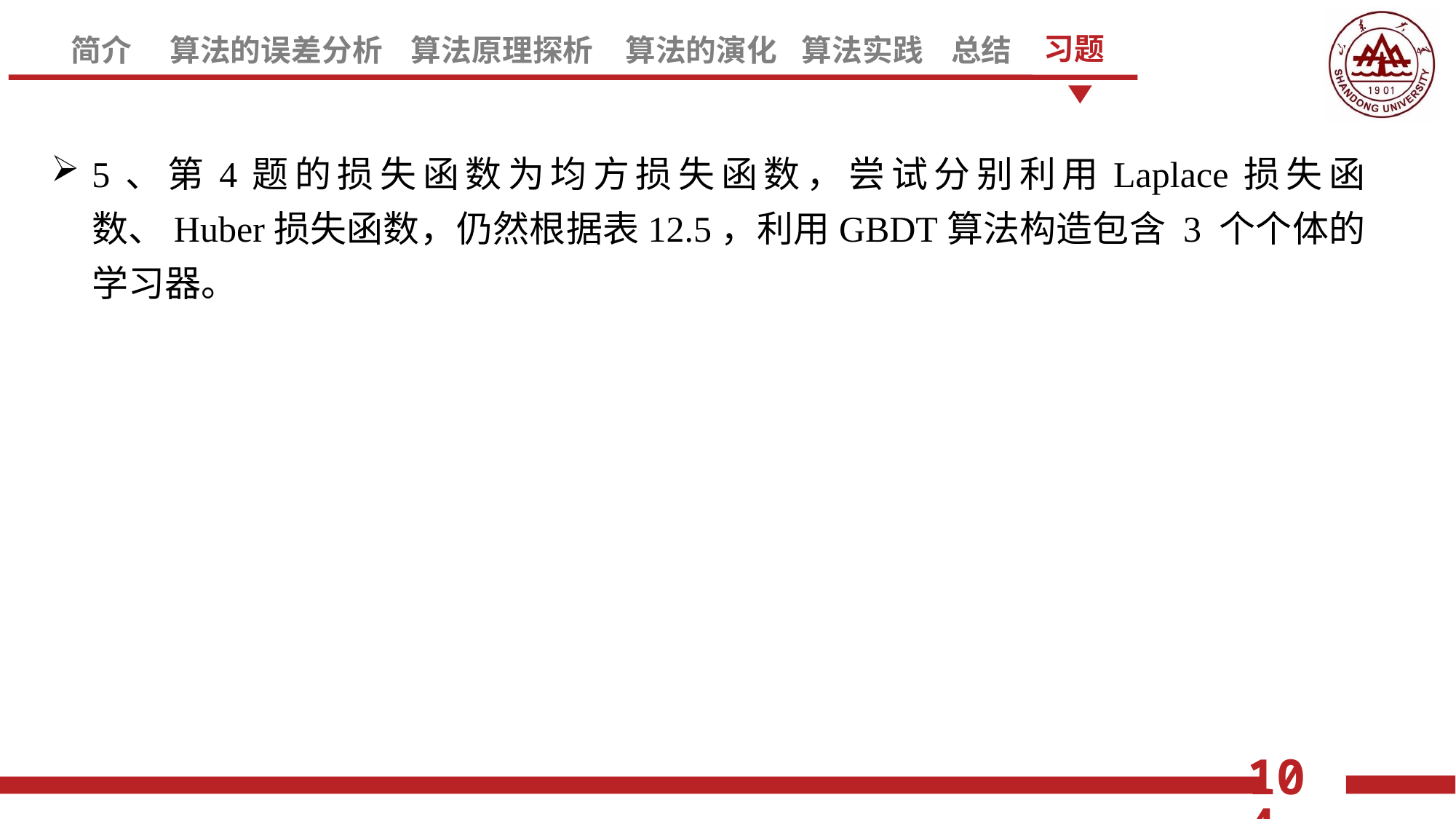

5、第4题的损失函数为均方损失函数，尝试分别利用Laplace损失函数、Huber损失函数，仍然根据表12.5，利用GBDT算法构造包含 3 个个体的学习器。